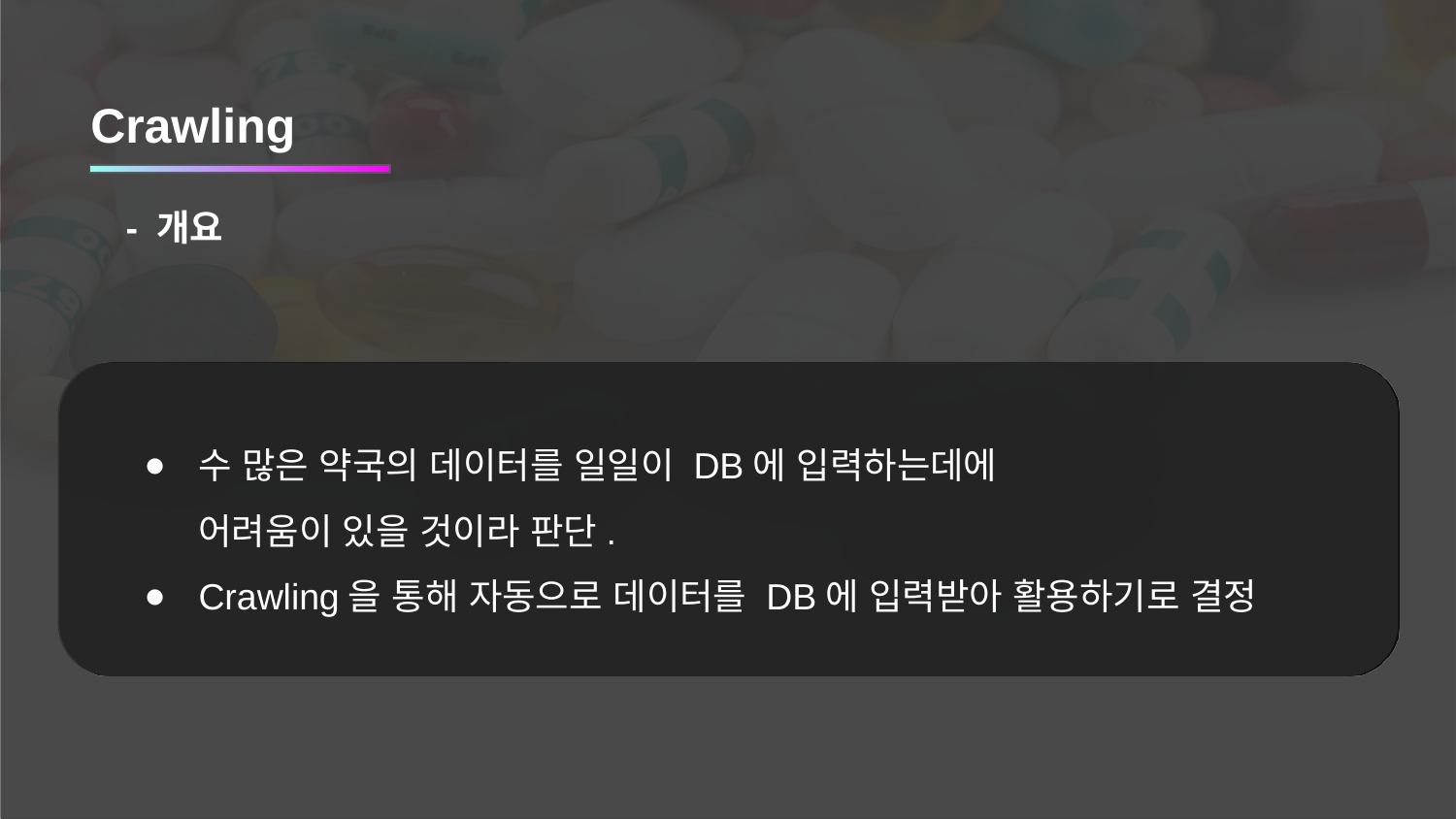

Crawling

- 개요
수 많은 약국의 데이터를 일일이 DB에 입력하는데에
어려움이 있을 것이라 판단.
Crawling을 통해 자동으로 데이터를 DB에 입력받아 활용하기로 결정